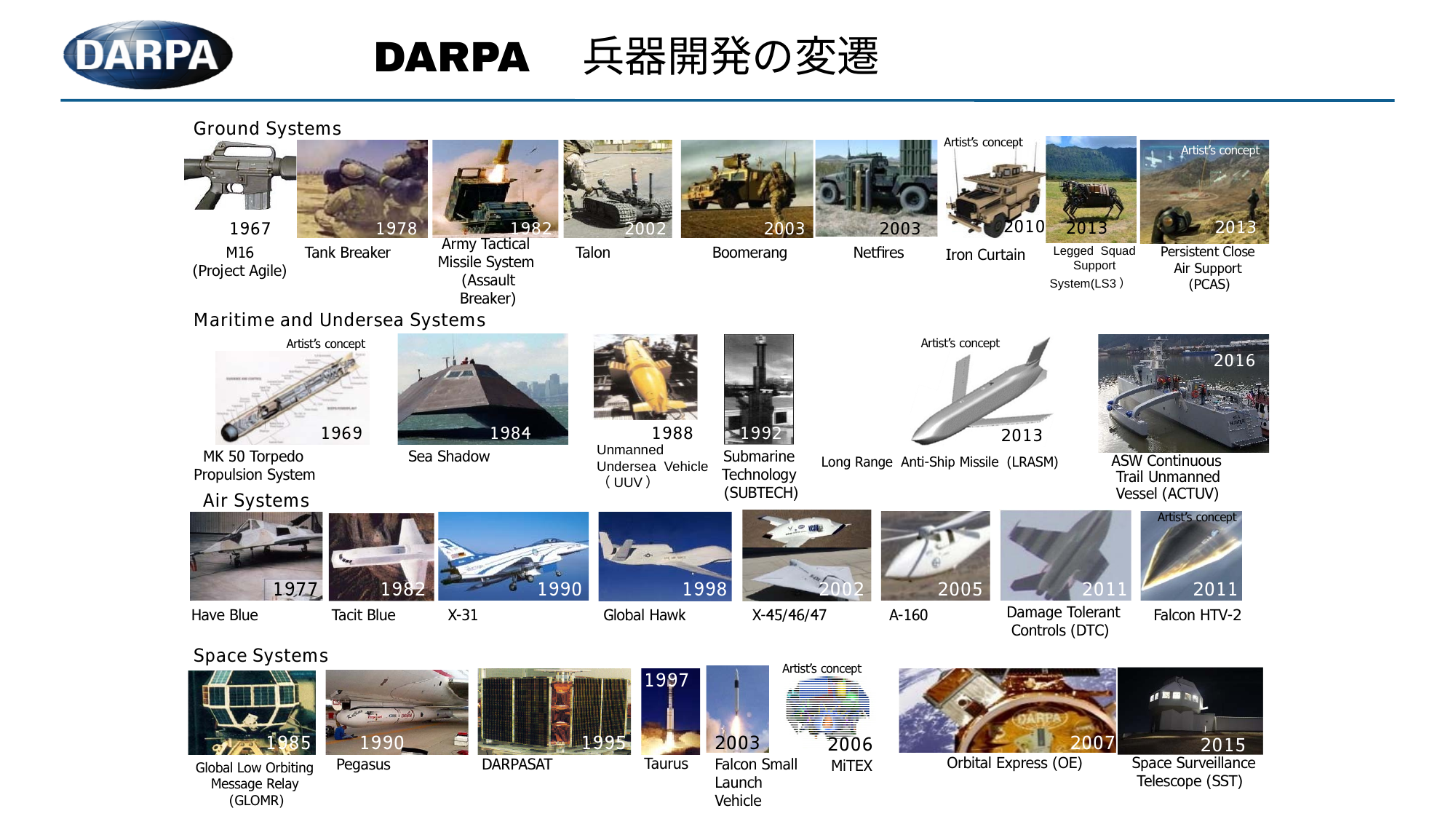

DARPA　兵器開発の変遷
Ground Systems
Artist’s concept

Artist’s concept
2010
Iron Curtain
2013
2013
1967
1978
Tank Breaker
1982
2002
2003
Boomerang
2003
Netfires
Army Tactical  Missile System  (Assault Breaker)
Legged  Squad  Support  System(LS3）6
Persistent Close  Air Support  (PCAS)
Talon
M16
(Project Agile)
Maritime and Undersea Systems
Artist’s concept

Artist’s concept
2016

1969
1984
Sea Shadow
1988
1992
Submarine  Technology  (SUBTECH)
2013
Unmanned  Undersea  Vehicle （UUV）
MK 50 Torpedo  Propulsion System
Air Systems
Long Range  Anti-Ship Missile  (LRASM)
ASW Continuous  Trail Unmanned  Vessel (ACTUV)

Artist’s concept

1977
1982
Tacit Blue
1990
1998
Global Hawk
2002
X-45/46/47
2005
2011
2011
Falcon HTV-2
Damage Tolerant  Controls (DTC)
Have Blue
X-31
A-160
Space Systems
Artist’s concept

1997

1985
1990
1995
2007
2003
Falcon Small  Launch Vehicle
2006
MiTEX
2015
Space Surveillance  Telescope (SST)
Orbital Express (OE)
Global Low Orbiting  Message Relay  (GLOMR)
Taurus
Pegasus
DARPASAT